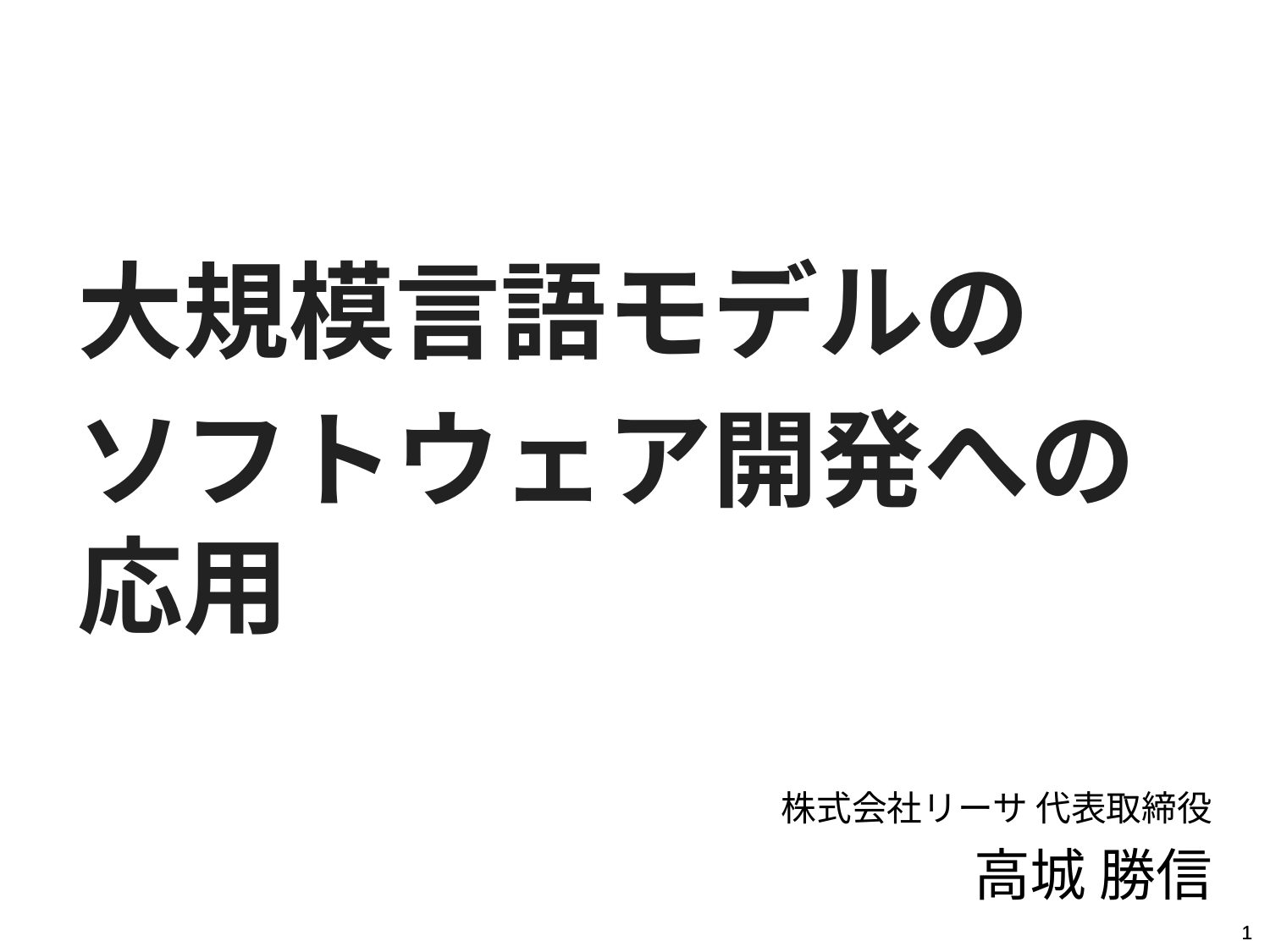

大規模言語モデルの
ソフトウェア開発への応用
株式会社リーサ 代表取締役
高城 勝信